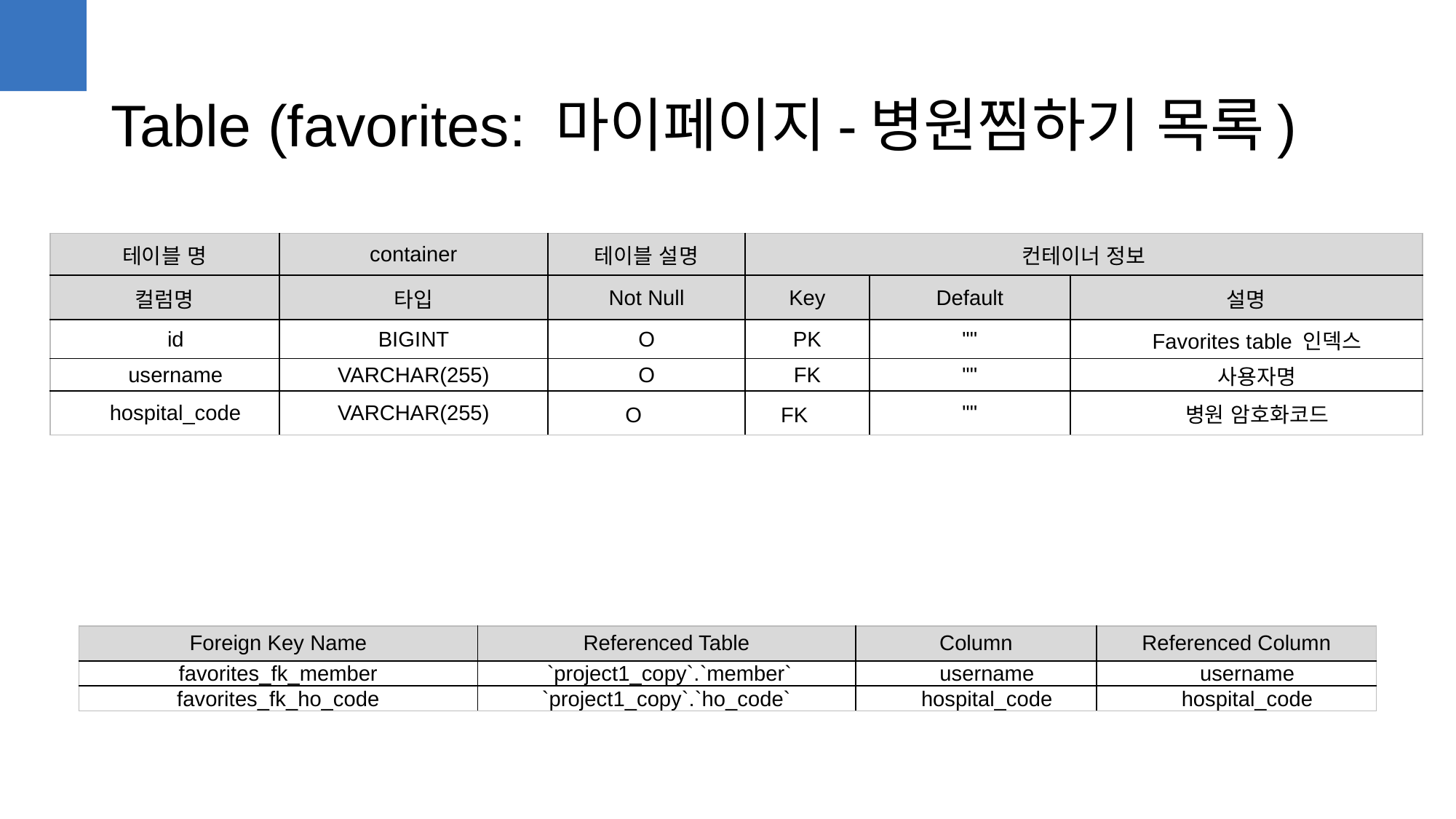

Table (favorites: 마이페이지-병원찜하기 목록)
| 테이블 명 | container | 테이블 설명 | 컨테이너 정보 |  |  |
| --- | --- | --- | --- | --- | --- |
| 컬럼명 | 타입 | Not Null | Key | Default | 설명 |
| id | BIGINT | O | PK | "" | Favorites table 인덱스 |
| username | VARCHAR(255) | O | FK | "" | 사용자명 |
| hospital\_code | VARCHAR(255) | O | FK | "" | 병원 암호화코드 |
| Foreign Key Name | Referenced Table | Column | Referenced Column |
| --- | --- | --- | --- |
| favorites\_fk\_member | `project1\_copy`.`member` | username | username |
| favorites\_fk\_ho\_code | `project1\_copy`.`ho\_code` | hospital\_code | hospital\_code |